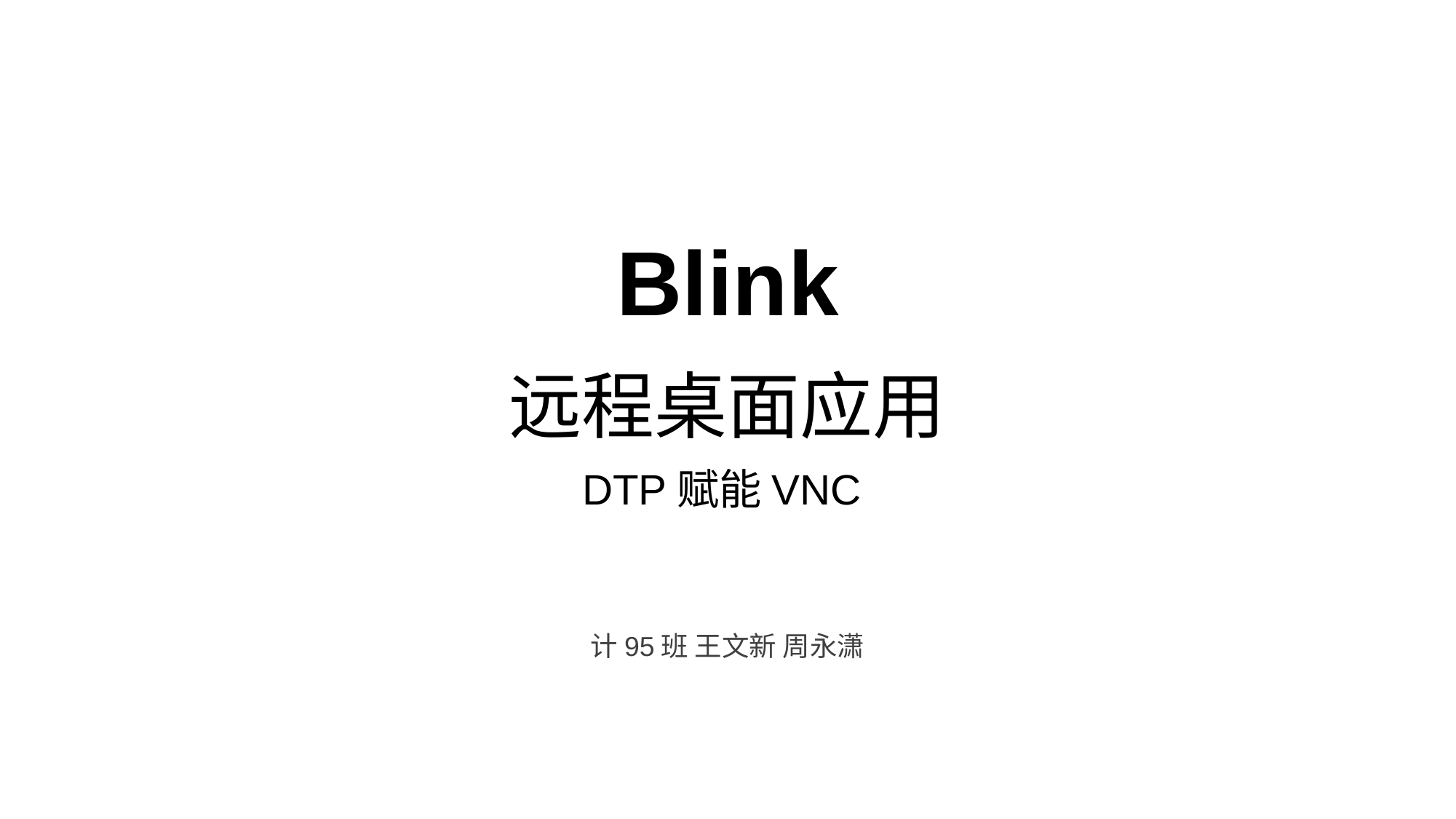

# Blink 远程桌面应用 DTP赋能VNC
计95班 王文新 周永潇